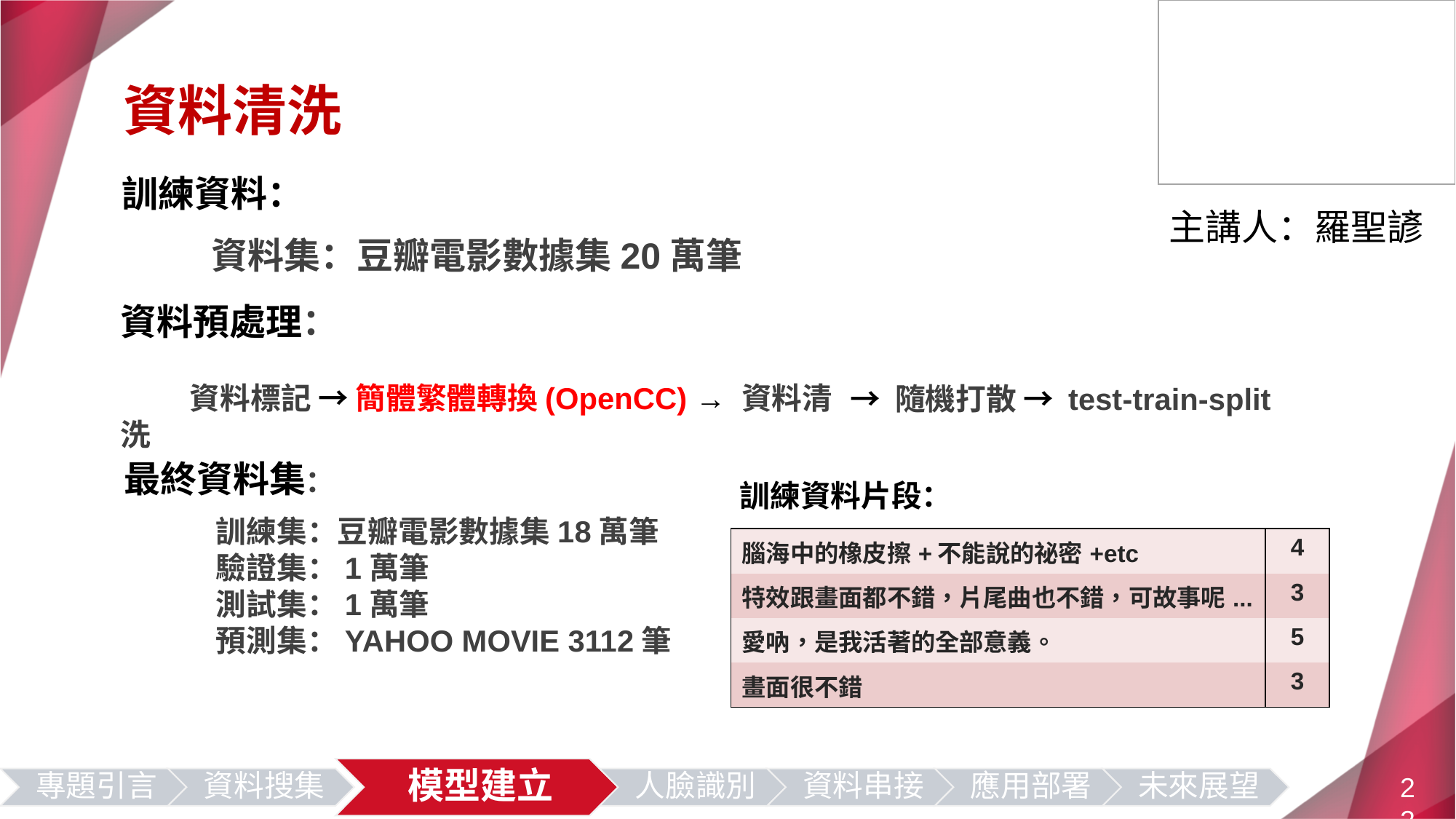

資料清洗
訓練資料：
主講人：羅聖諺
資料集：豆瓣電影數據集20萬筆
資料預處理：

         資料標記 → 簡體繁體轉換(OpenCC) → 資料清洗
→ 隨機打散 → test-train-split
最終資料集：
訓練資料片段：
訓練集：豆瓣電影數據集18萬筆
驗證集：1萬筆
測試集：1萬筆
預測集：YAHOO MOVIE 3112筆

| 腦海中的橡皮擦+不能說的祕密+etc | 4 |
| --- | --- |
| 特效跟畫面都不錯，片尾曲也不錯，可故事呢... | 3 |
| 愛吶，是我活著的全部意義。 | 5 |
| 畫面很不錯 | 3 |
專題引言
資料搜集
模型建立
人臉識別
資料串接
應用部署
未來展望
22